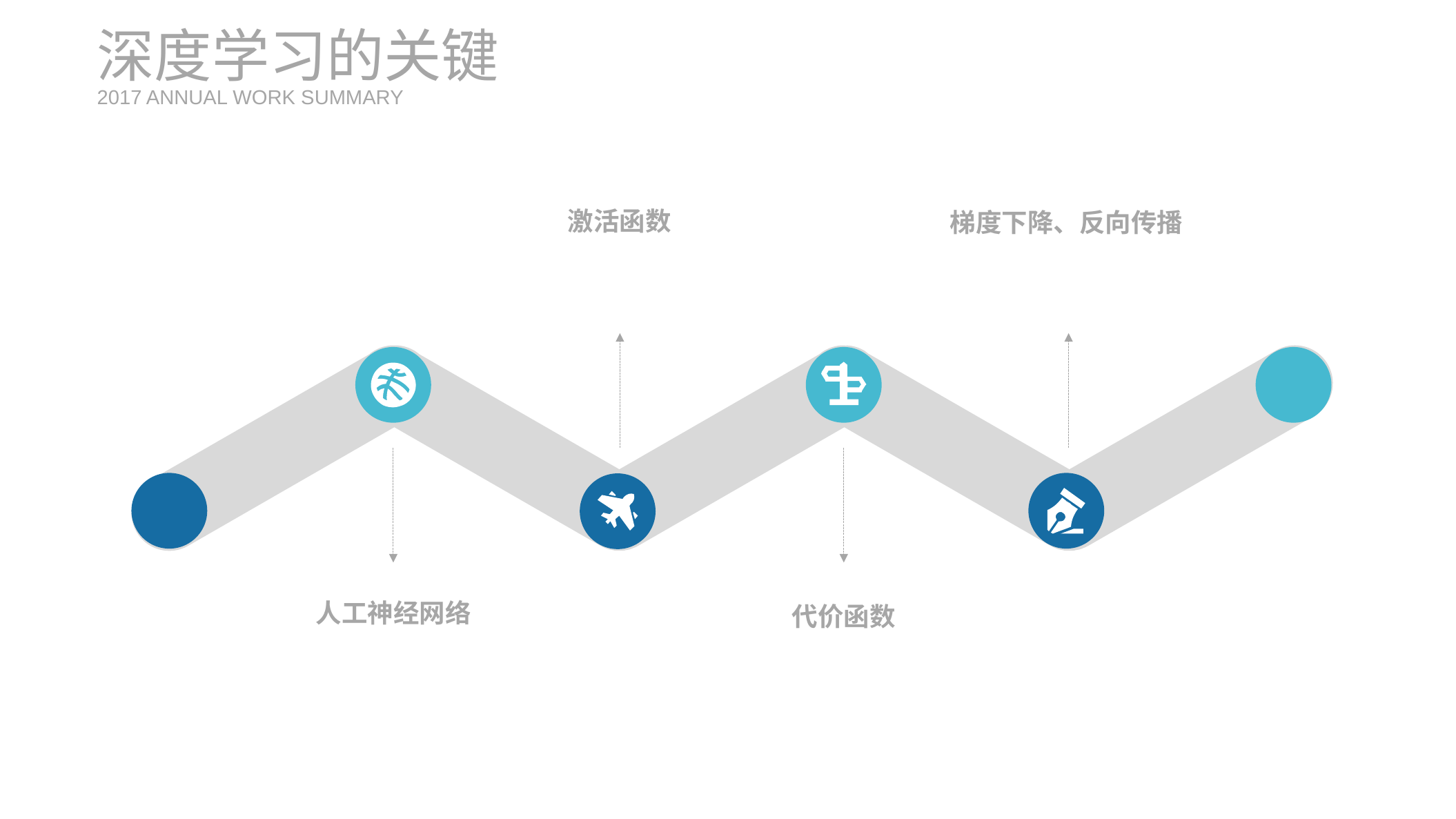

深度学习的关键
2017 ANNUAL WORK SUMMARY

激活函数
梯度下降、反向传播
人工神经网络
代价函数